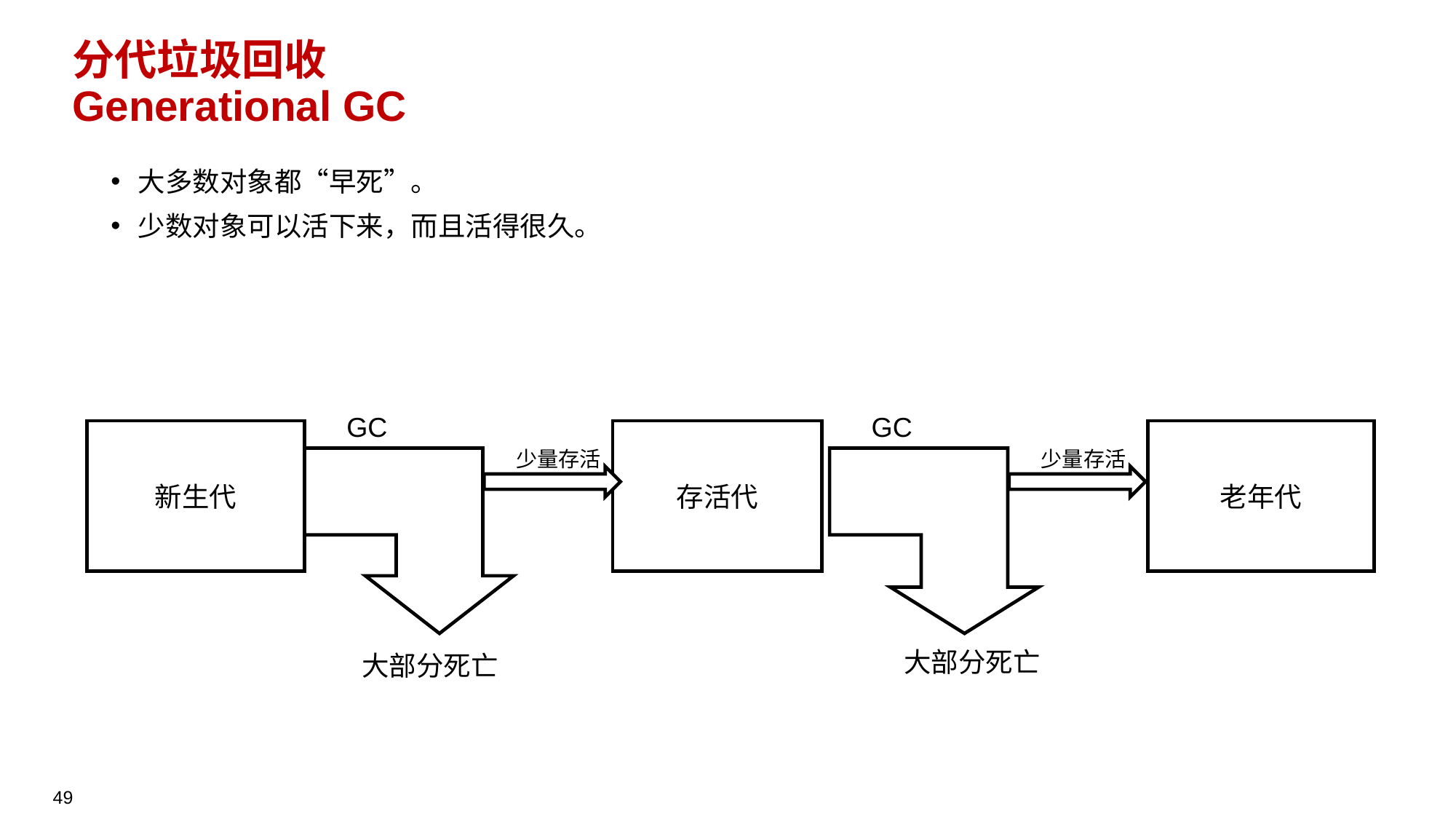

# 分代垃圾回收 Generational GC
大多数对象都“早死”。
少数对象可以活下来，而且活得很久。

GC
GC
新生代
存活代
老年代
少量存活
少量存活

大部分死亡
大部分死亡